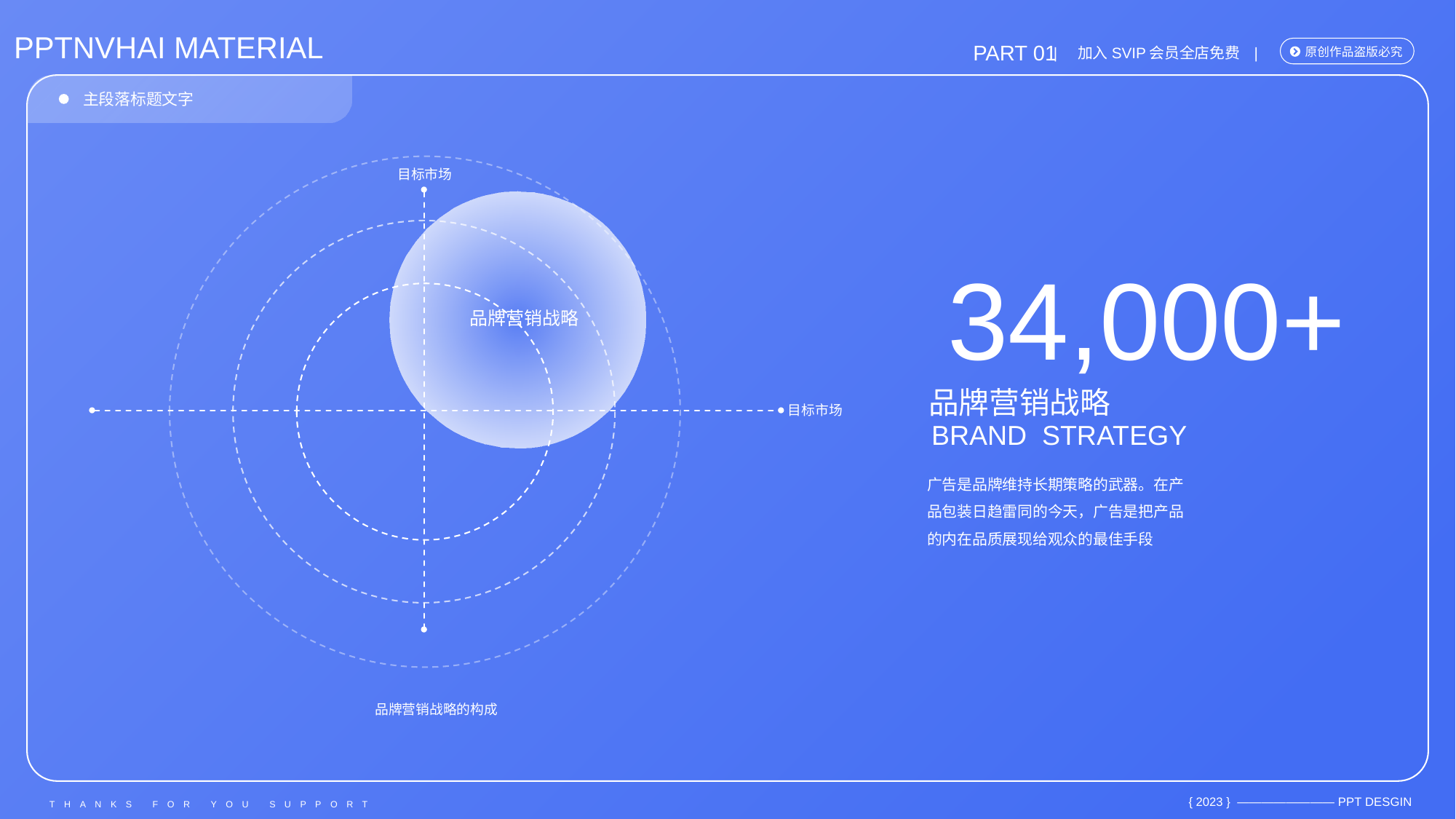

目标市场

34,000+

品牌营销战略
品牌营销战略
目标市场
Brand  strategy
广告是品牌维持长期策略的武器。在产品包装日趋雷同的今天，广告是把产品的内在品质展现给观众的最佳手段
品牌营销战略的构成